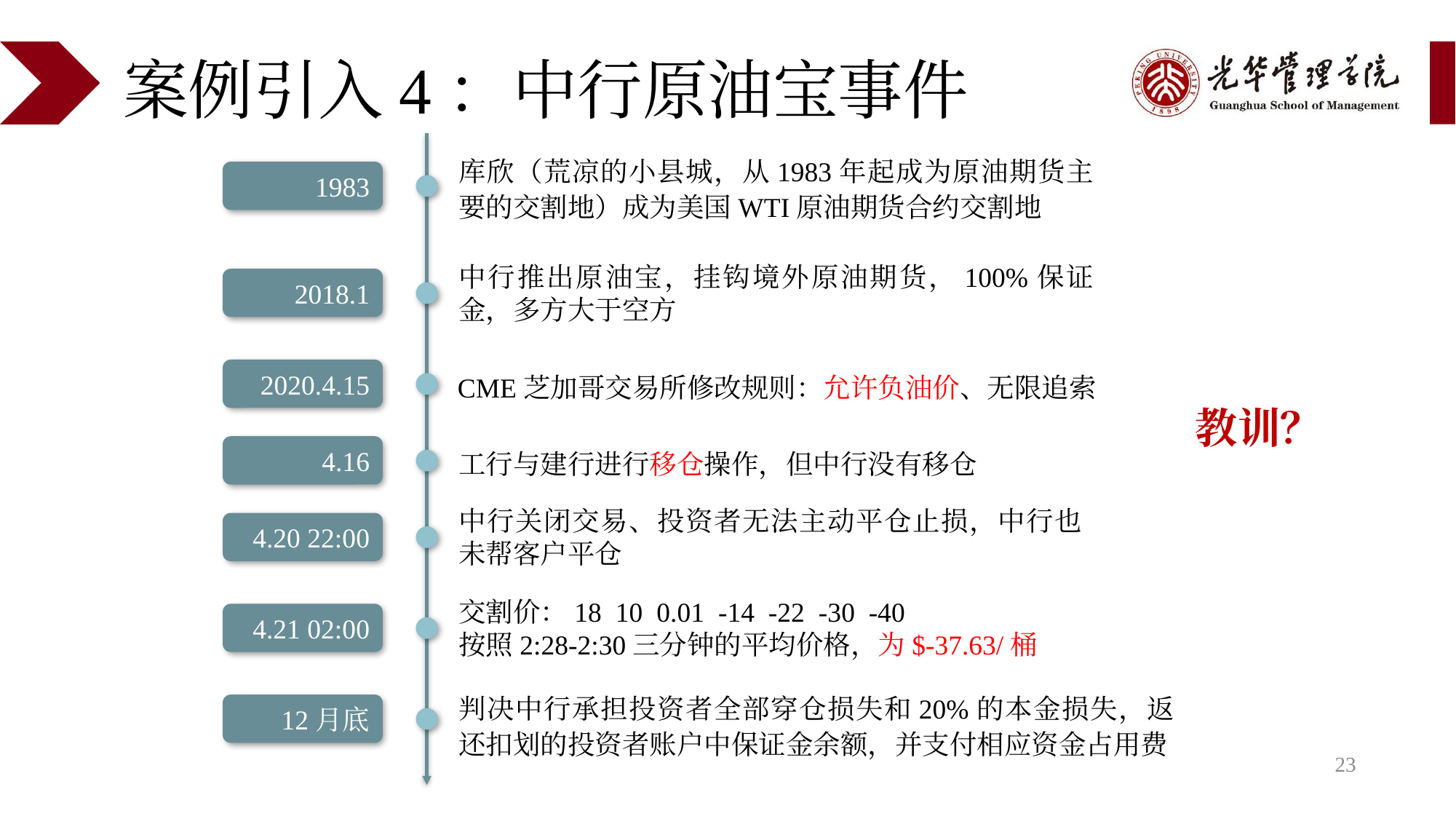

# 案例引入4：中行原油宝事件
库欣（荒凉的小县城，从1983年起成为原油期货主要的交割地）成为美国WTI原油期货合约交割地
1983

中行推出原油宝，挂钩境外原油期货，100%保证金，多方大于空方
2018.1

2020.4.15
CME芝加哥交易所修改规则：允许负油价、无限追索

教训？
4.16
工行与建行进行移仓操作，但中行没有移仓

中行关闭交易、投资者无法主动平仓止损，中行也未帮客户平仓
4.20 22:00

交割价：18  10  0.01  -14  -22  -30  -40
按照2:28-2:30三分钟的平均价格，为$-37.63/桶
4.21 02:00

判决中行承担投资者全部穿仓损失和20%的本金损失，返还扣划的投资者账户中保证金余额，并支付相应资金占用费
12月底

23